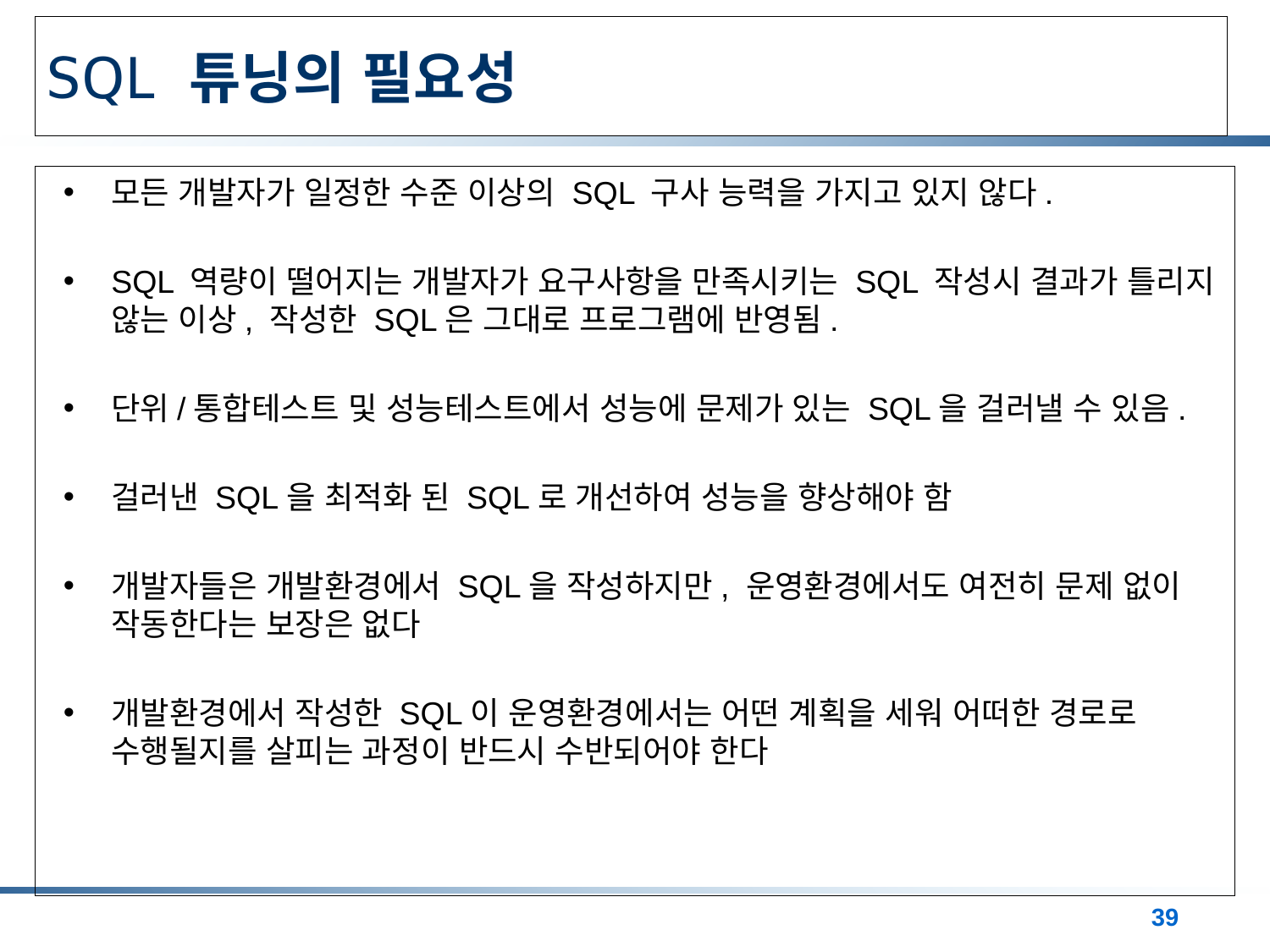

# SQL 튜닝의 필요성
모든 개발자가 일정한 수준 이상의 SQL 구사 능력을 가지고 있지 않다.

SQL 역량이 떨어지는 개발자가 요구사항을 만족시키는 SQL 작성시 결과가 틀리지 않는 이상, 작성한 SQL은 그대로 프로그램에 반영됨.

단위/통합테스트 및 성능테스트에서 성능에 문제가 있는 SQL을 걸러낼 수 있음.

걸러낸 SQL을 최적화 된 SQL로 개선하여 성능을 향상해야 함

개발자들은 개발환경에서 SQL을 작성하지만, 운영환경에서도 여전히 문제 없이 작동한다는 보장은 없다

개발환경에서 작성한 SQL이 운영환경에서는 어떤 계획을 세워 어떠한 경로로 수행될지를 살피는 과정이 반드시 수반되어야 한다